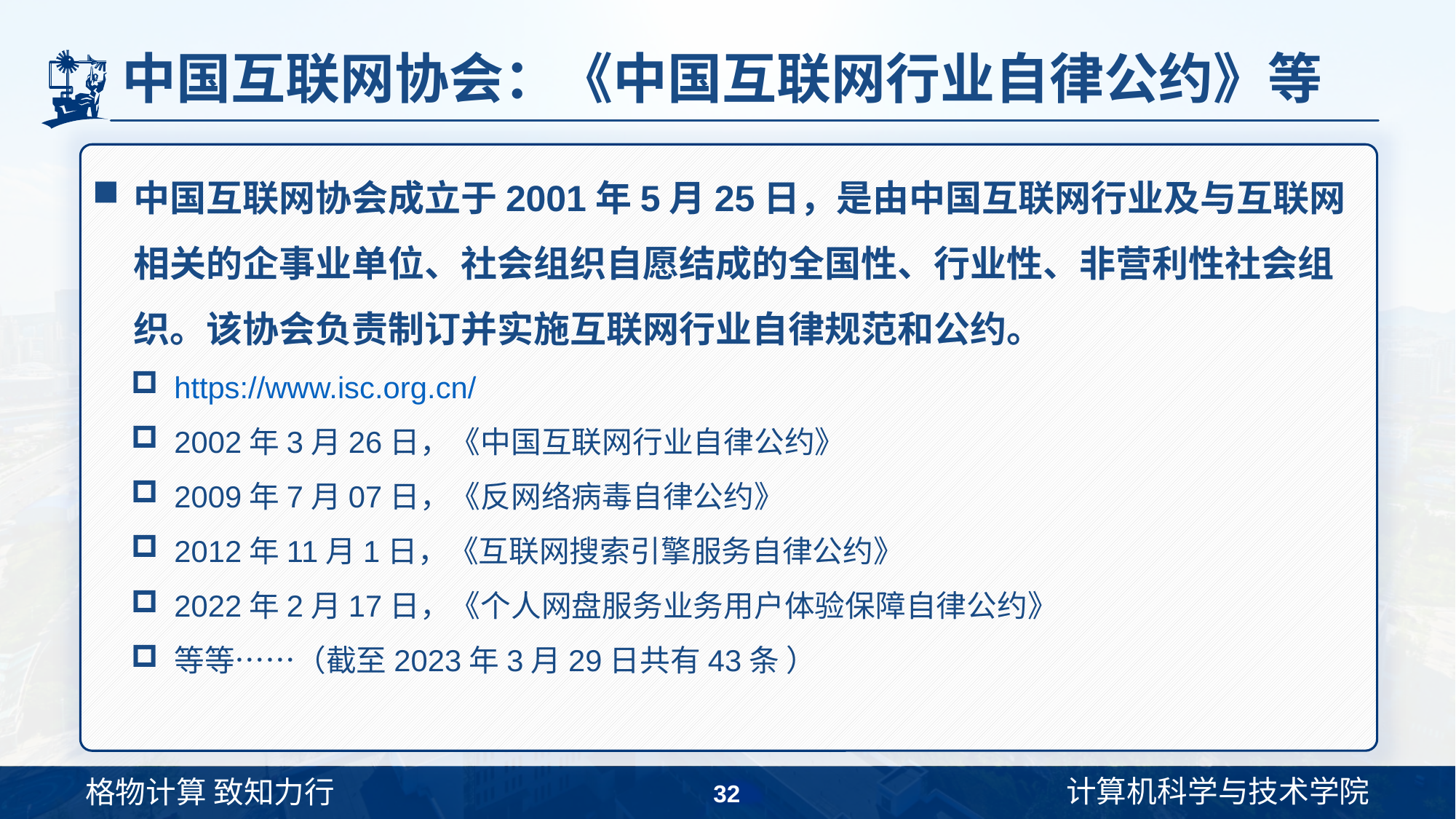

# 中国互联网协会：《中国互联网行业自律公约》等
中国互联网协会成立于2001年5月25日，是由中国互联网行业及与互联网相关的企事业单位、社会组织自愿结成的全国性、行业性、非营利性社会组织。该协会负责制订并实施互联网行业自律规范和公约。
https://www.isc.org.cn/
2002年3月26日，《中国互联网行业自律公约》
2009年7月07日，《反网络病毒自律公约》
2012年11月1日，《互联网搜索引擎服务自律公约》
2022年2月17日，《个人网盘服务业务用户体验保障自律公约》
等等……（截至2023年3月29日共有43条 ）
32